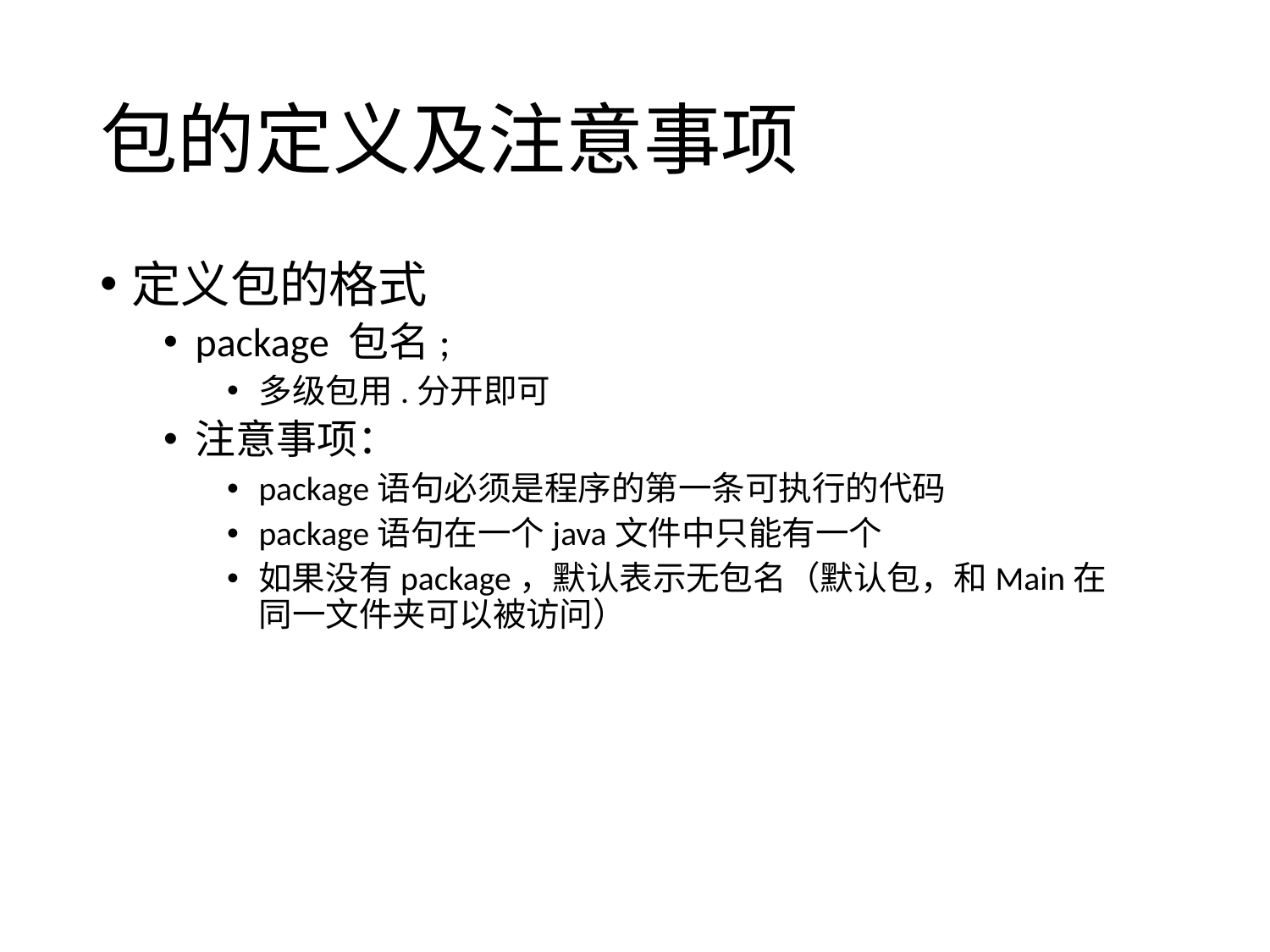

# 包的定义及注意事项
定义包的格式
package 包名;
多级包用.分开即可
注意事项：
package语句必须是程序的第一条可执行的代码
package语句在一个java文件中只能有一个
如果没有package，默认表示无包名（默认包，和Main在同一文件夹可以被访问）